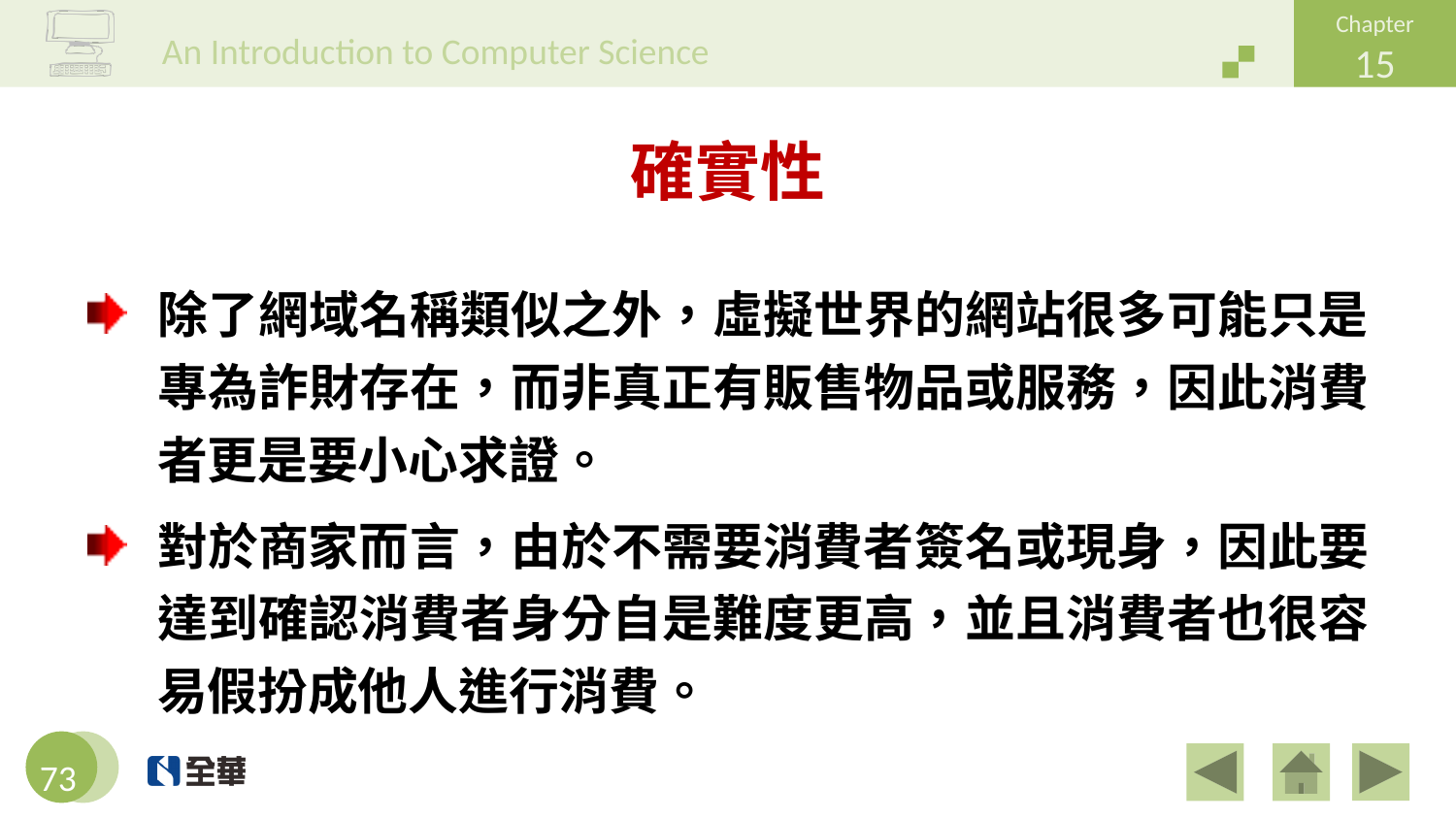

# 確實性
除了網域名稱類似之外，虛擬世界的網站很多可能只是專為詐財存在，而非真正有販售物品或服務，因此消費者更是要小心求證。
對於商家而言，由於不需要消費者簽名或現身，因此要達到確認消費者身分自是難度更高，並且消費者也很容易假扮成他人進行消費。